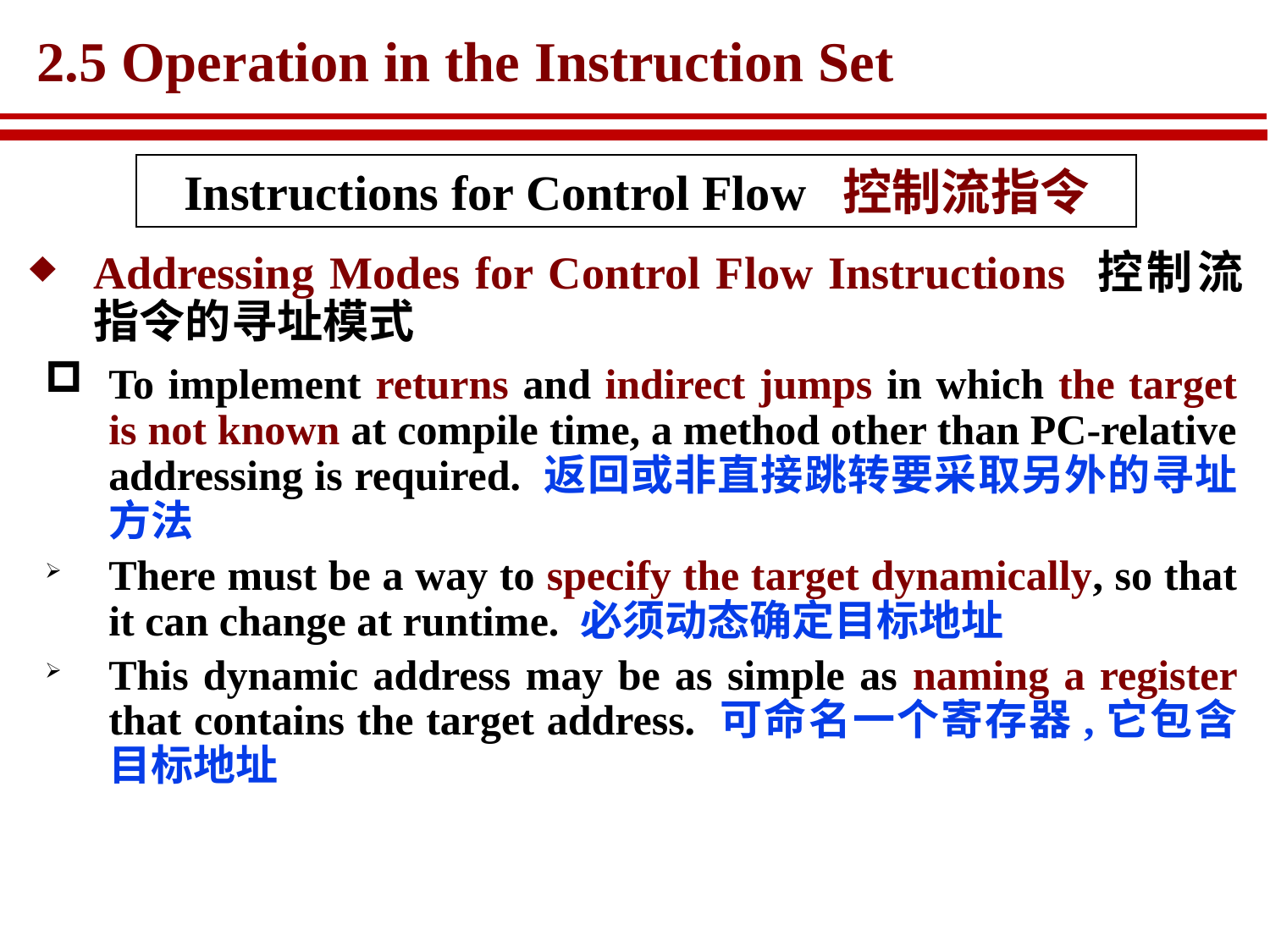

# 2.5 Operation in the Instruction Set
Instructions for Control Flow  控制流指令
Addressing Modes for Control Flow Instructions 控制流指令的寻址模式
To implement returns and indirect jumps in which the target is not known at compile time, a method other than PC-relative addressing is required. 返回或非直接跳转要采取另外的寻址方法
There must be a way to specify the target dynamically, so that it can change at runtime. 必须动态确定目标地址
This dynamic address may be as simple as naming a register that contains the target address. 可命名一个寄存器,它包含目标地址